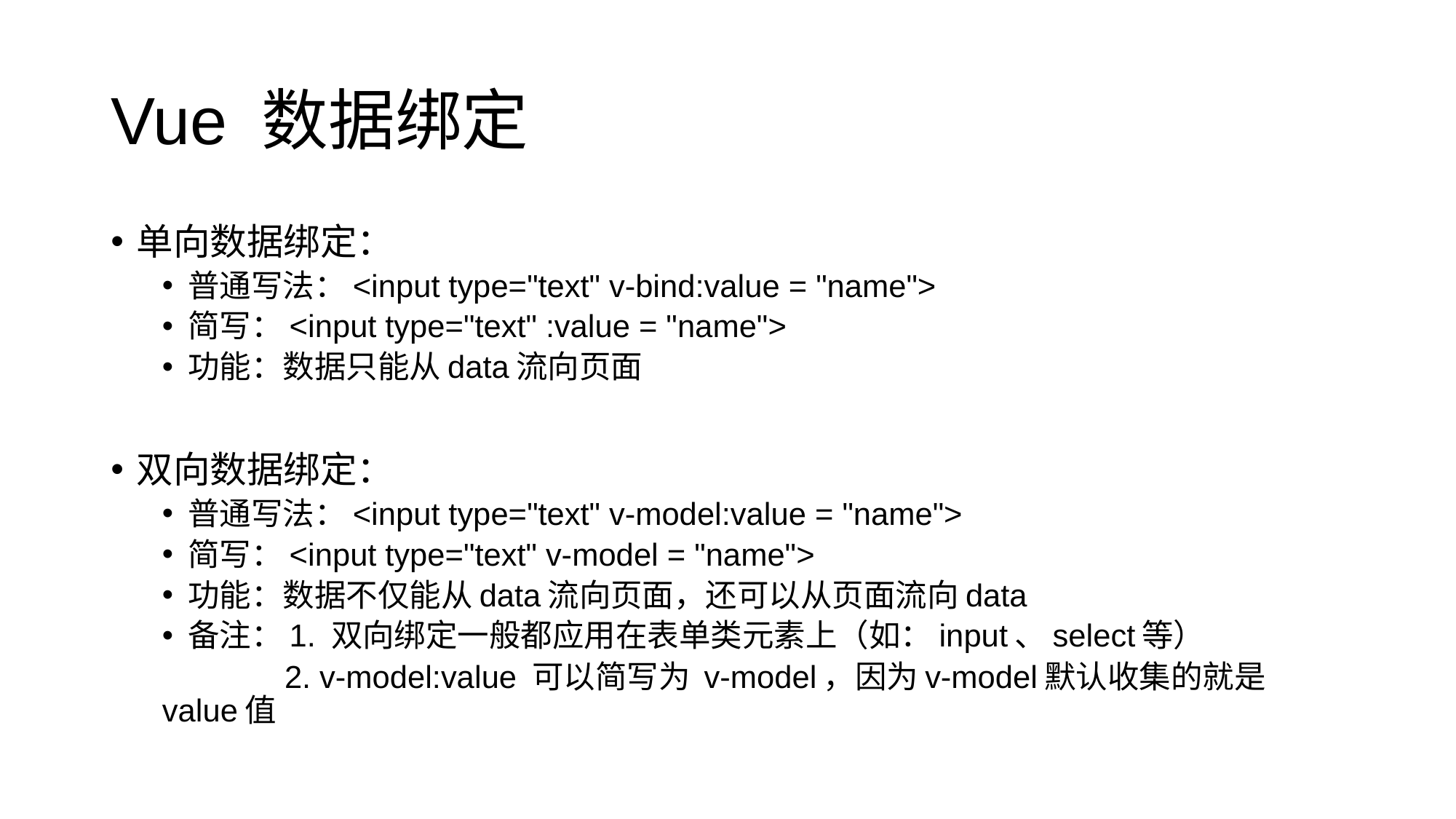

# Vue 数据绑定
单向数据绑定：
普通写法：<input type="text" v-bind:value = "name">
简写：<input type="text" :value = "name">
功能：数据只能从data流向页面

双向数据绑定：
普通写法：<input type="text" v-model:value = "name">
简写：<input type="text" v-model = "name">
功能：数据不仅能从data流向页面，还可以从页面流向data
备注：1. 双向绑定一般都应用在表单类元素上（如：input、select等）
              2. v-model:value 可以简写为 v-model，因为v-model默认收集的就是value值